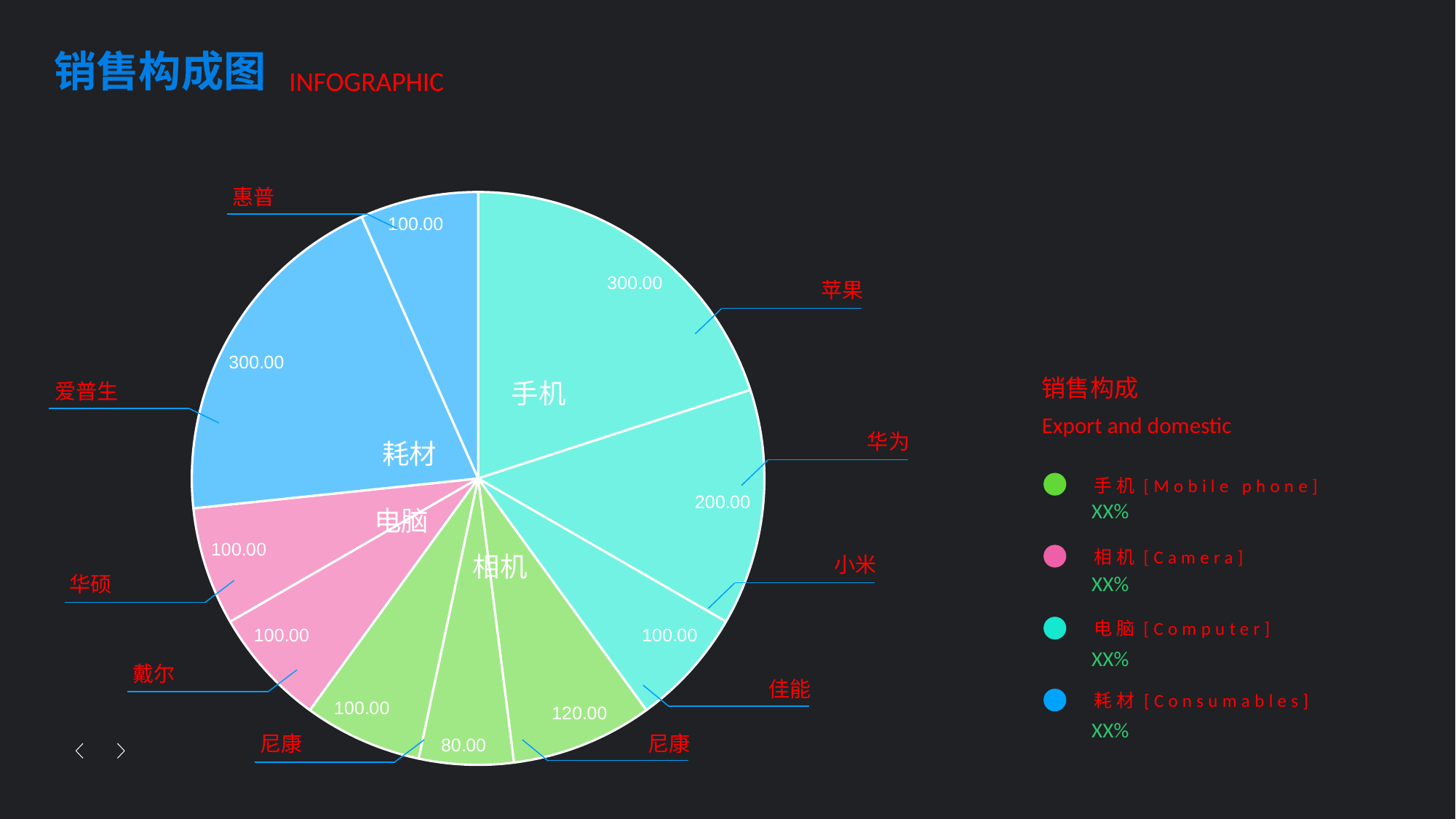

销售构成图
INFOGRAPHIC

### Chart

| Category | 销售构成 | 销售额 | 名称 |
|---|---|---|---|
| 手机 | 300.0 | 600.0 | 0.0 |
|  | 200.0 | None | 0.0 |
|  | 100.0 | None | 0.0 |
| 相机 | 120.0 | 300.0 | 0.0 |
|  | 80.0 | None | 0.0 |
|  | 100.0 | None | 0.0 |
| 电脑 | 100.0 | 200.0 | 0.0 |
|  | 100.0 | None | 0.0 |
| 耗材 | 300.0 | 400.0 | 0.0 |
惠普
苹果
销售构成
手机
爱普生
Export and domestic
华为
耗材
手机[Mobile phone]

XX%
电脑
相机[Camera]
相机

小米
XX%
华硕
电脑[Computer]

XX%
戴尔
佳能
耗材[Consumables]

XX%
尼康
尼康